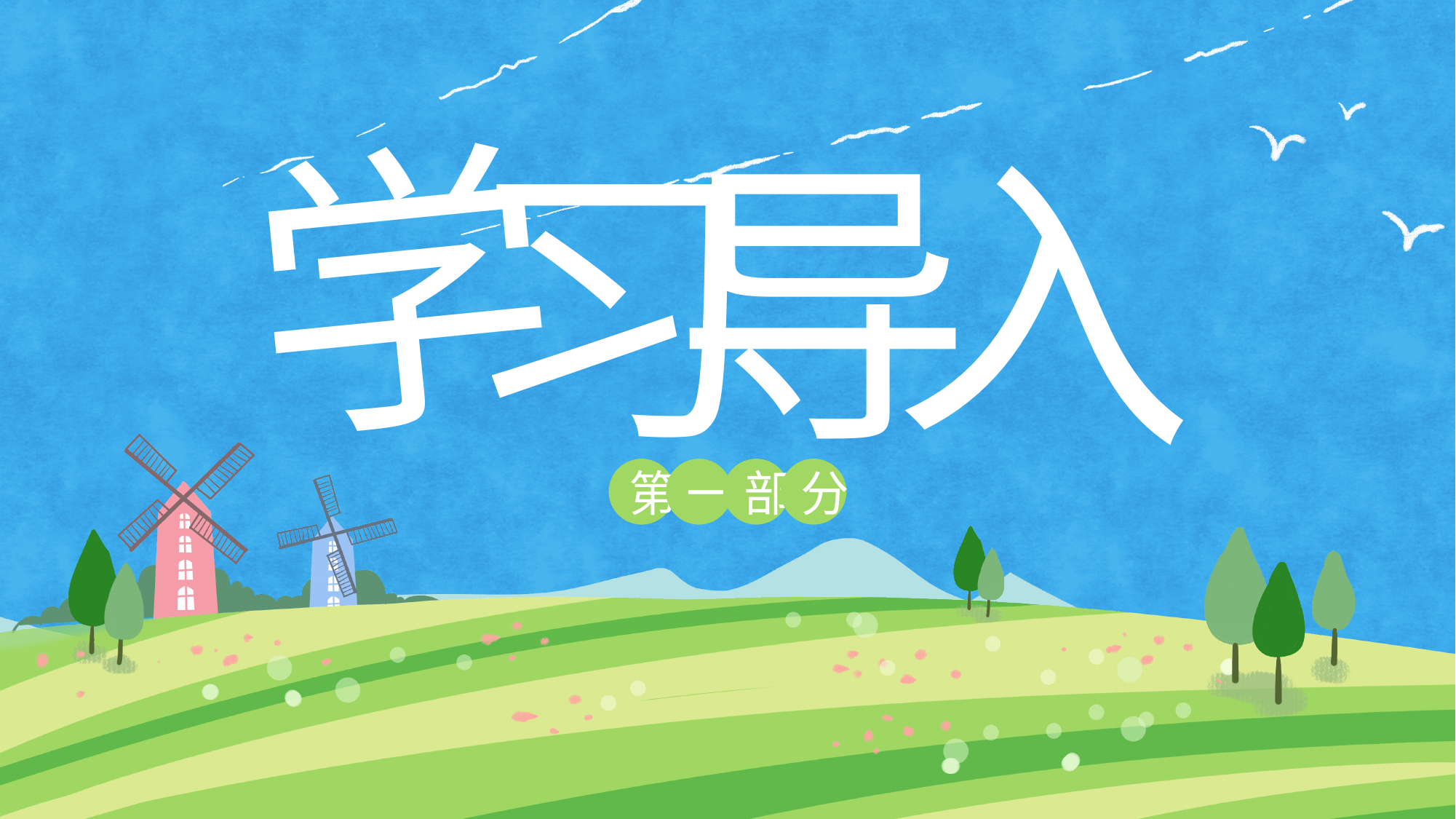

学
习
导
入
第
一
部
分